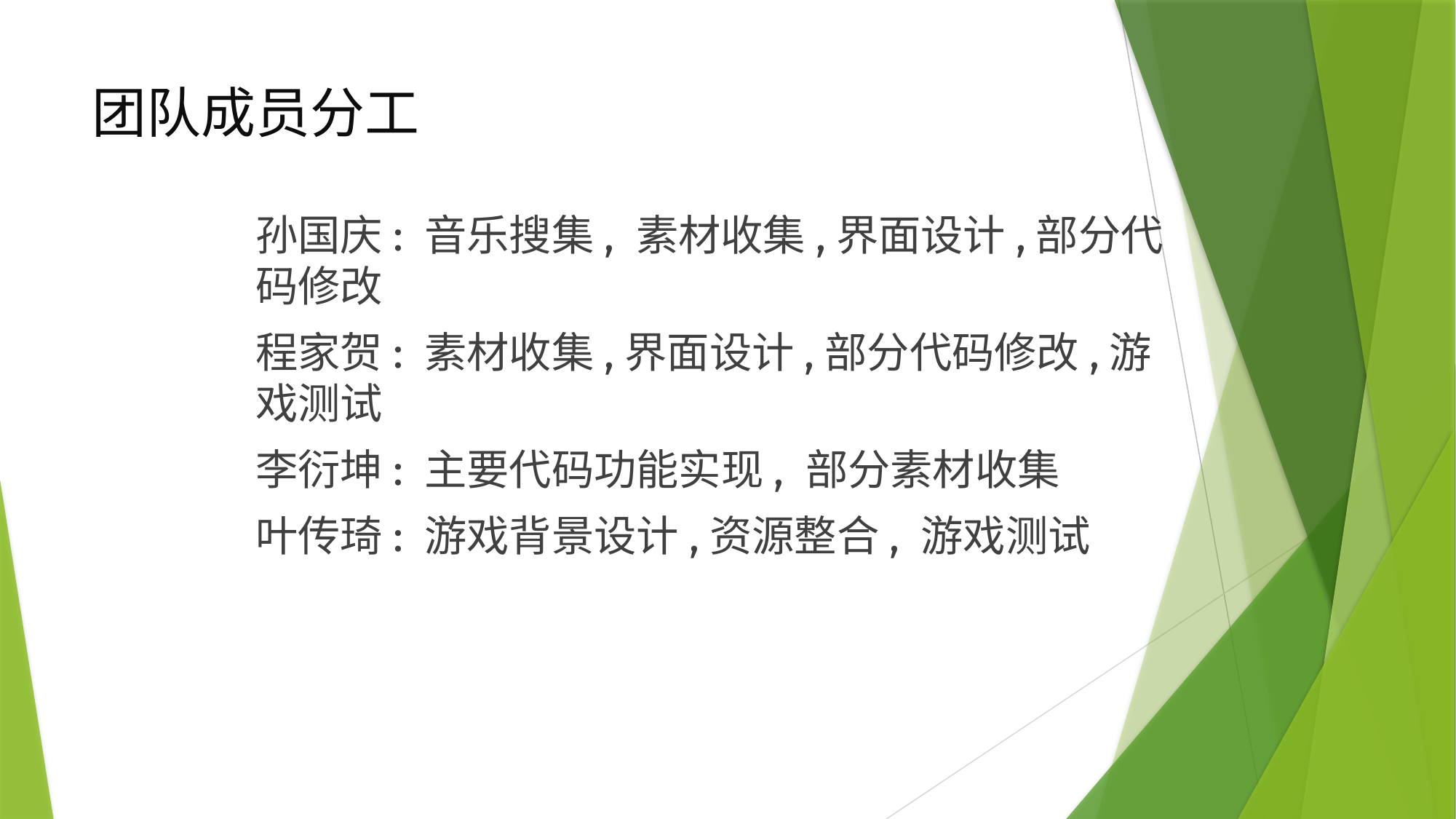

# 团队成员分工
孙国庆: 音乐搜集, 素材收集,界面设计,部分代码修改
程家贺: 素材收集,界面设计,部分代码修改,游戏测试
李衍坤: 主要代码功能实现, 部分素材收集
叶传琦: 游戏背景设计,资源整合, 游戏测试